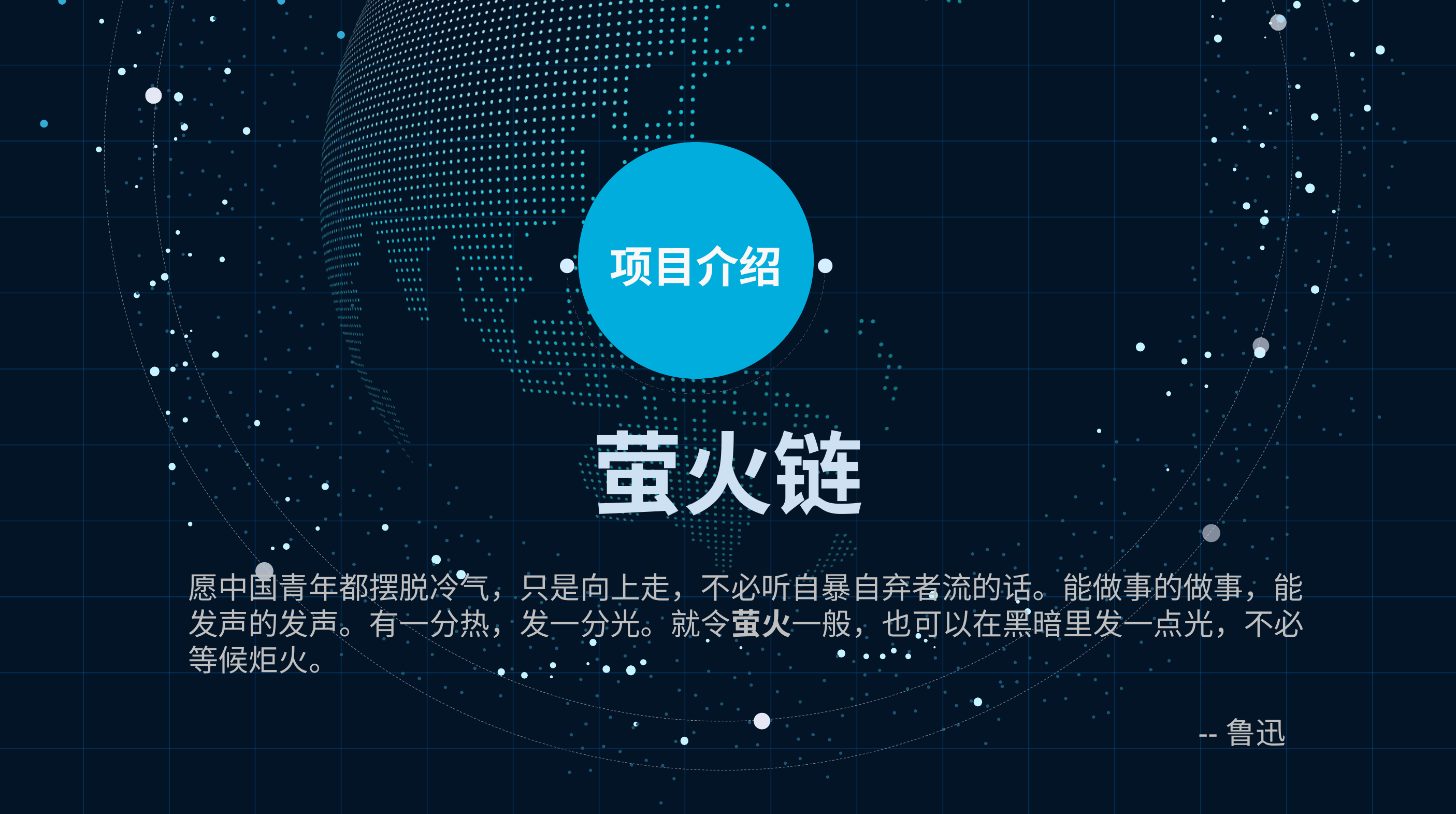

项目介绍

萤火链
愿中国青年都摆脱冷气，只是向上走，不必听自暴自弃者流的话。能做事的做事，能发声的发声。有一分热，发一分光。就令萤火一般，也可以在黑暗里发一点光，不必等候炬火。
                                                                                                                                           													--鲁迅